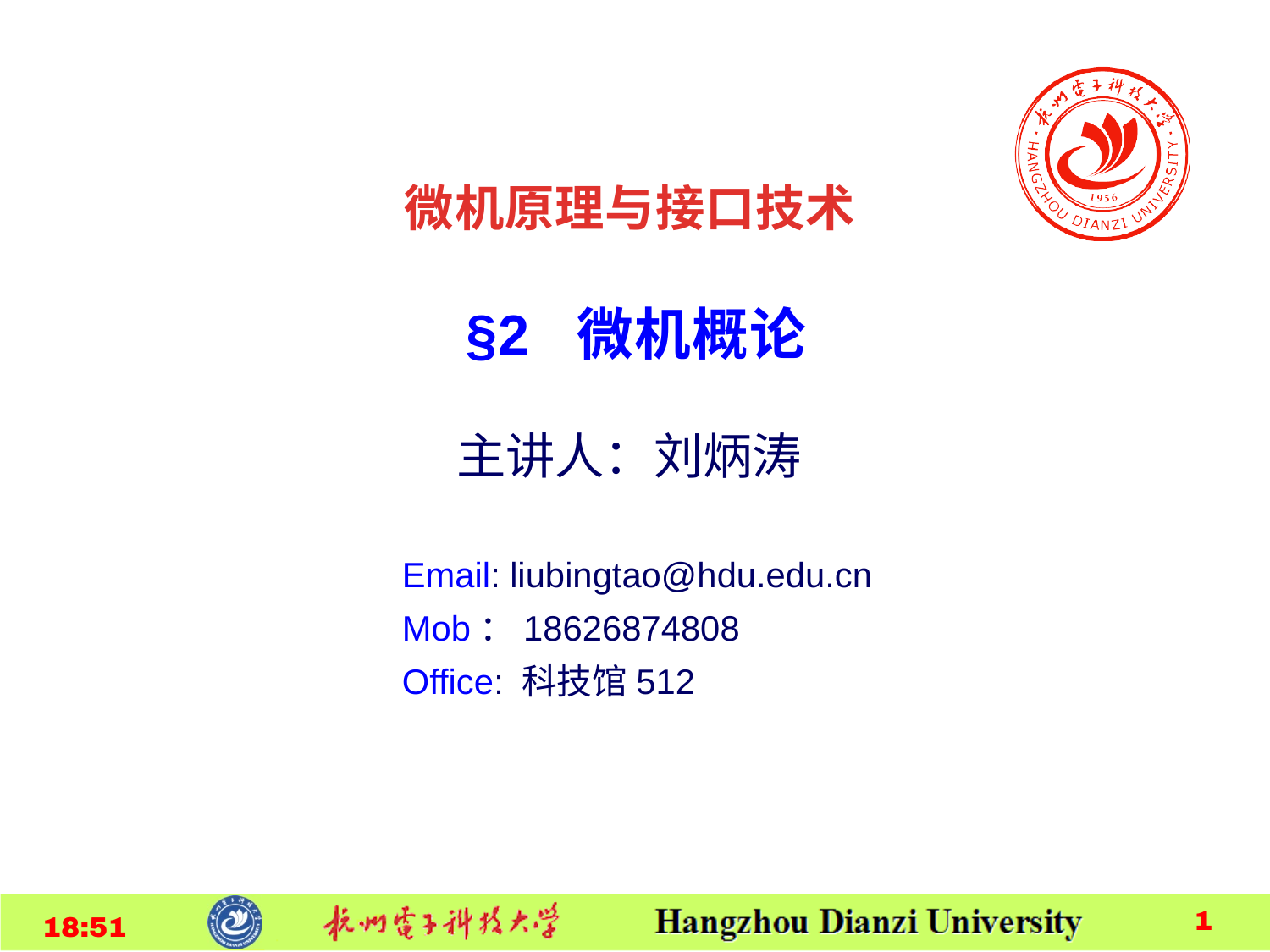

微机原理与接口技术
§2  微机概论
主讲人：刘炳涛
Email: liubingtao@hdu.edu.cn
Mob：18626874808
Office: 科技馆512